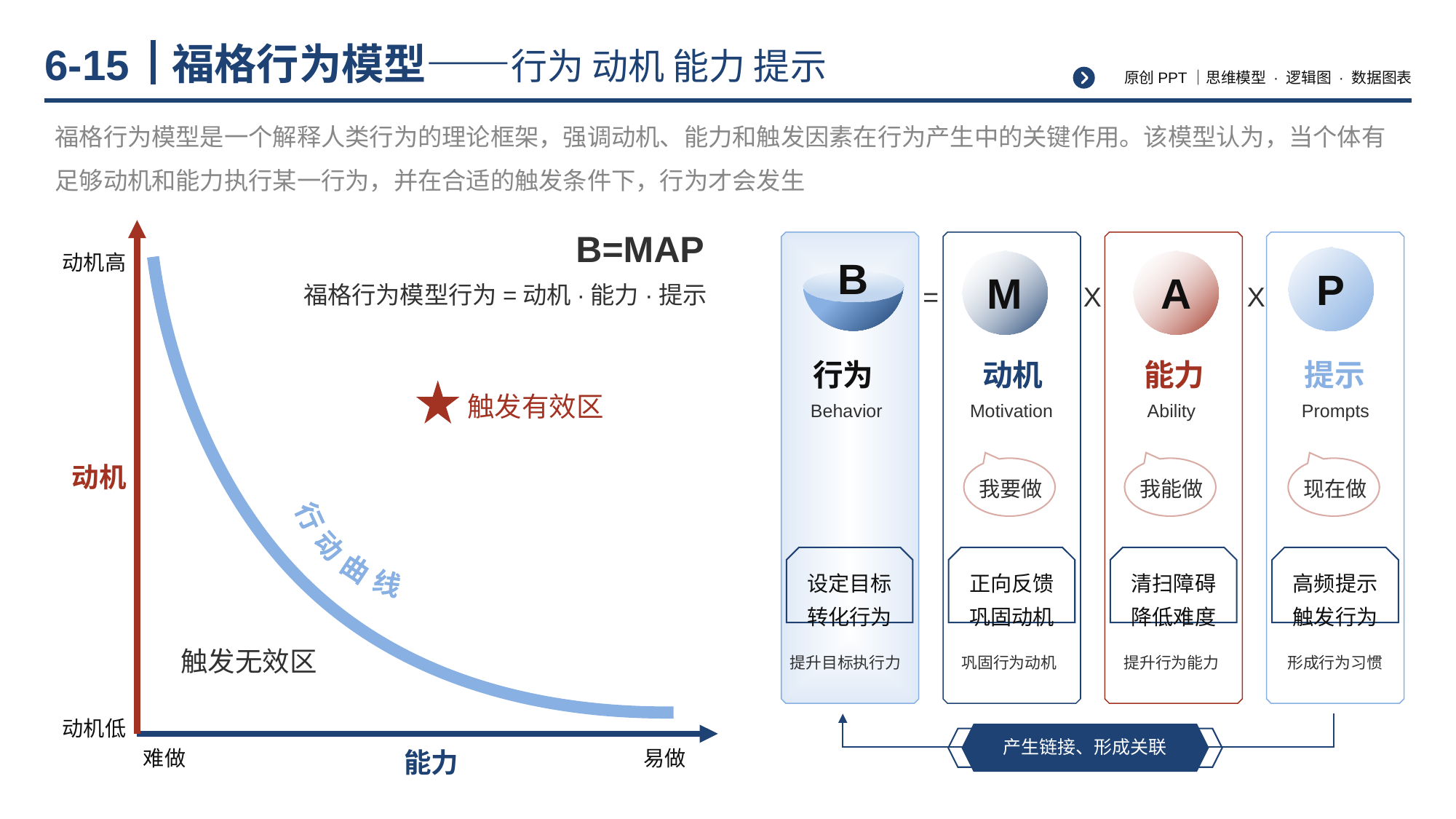

# 福格行为模型——行为 动机 能力 提示
6-15
福格行为模型是一个解释人类行为的理论框架，强调动机、能力和触发因素在行为产生中的关键作用。该模型认为，当个体有足够动机和能力执行某一行为，并在合适的触发条件下，行为才会发生
B=MAP
动机高
福格行为模型行为=动机·能力·提示

触发有效区
动机
行 动 曲 线
触发无效区
动机低
难做
能力
易做

B

P
M
A

=
X
X

行为
动机
能力
提示
Behavior
Motivation
Ability
Prompts

我要做
我能做
现在做

设定目标
转化行为
正向反馈
巩固动机
清扫障碍
降低难度
高频提示
触发行为
提升目标执行力
巩固行为动机
提升行为能力
形成行为习惯

产生链接、形成关联